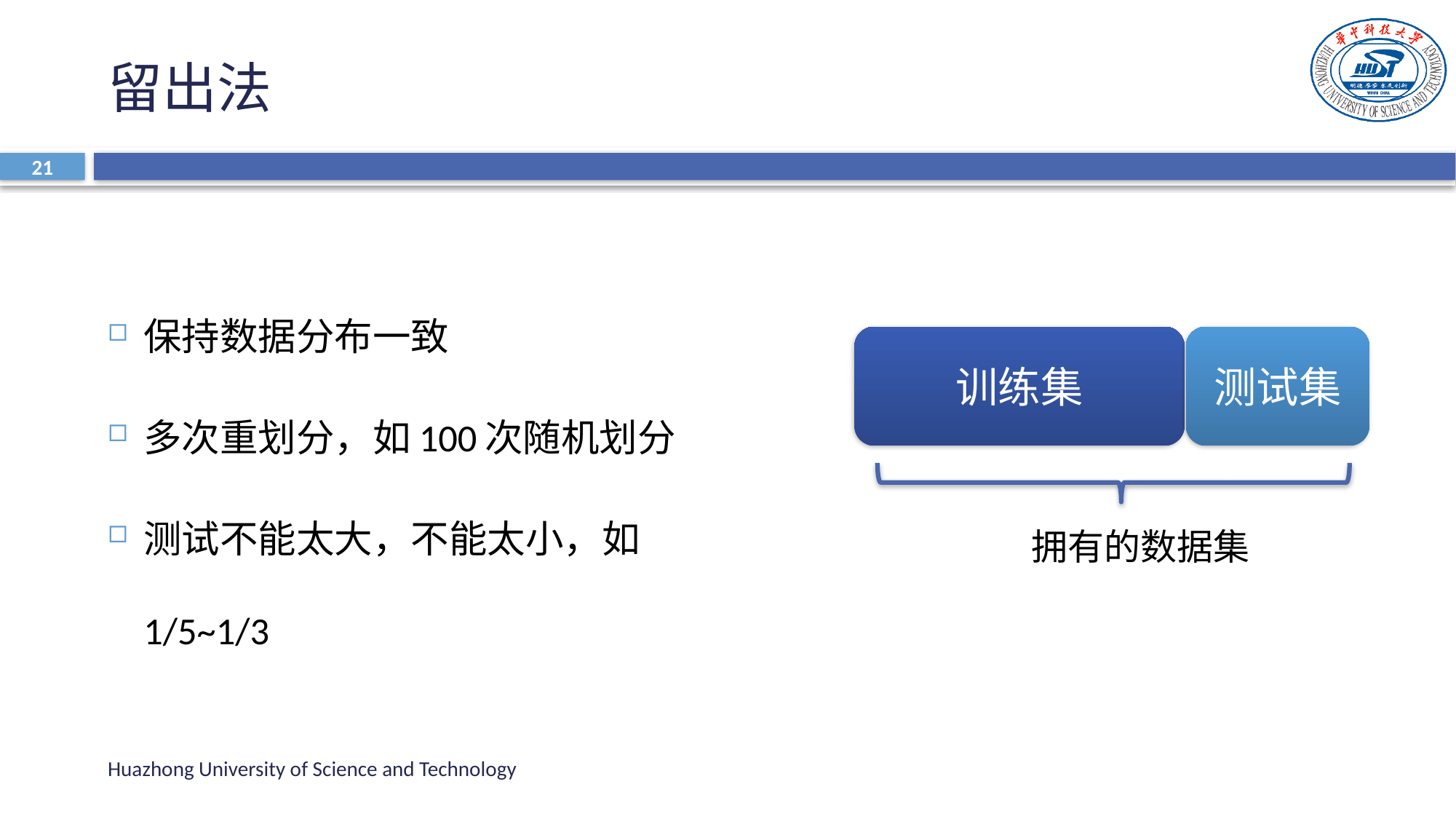

# 留出法
21

保持数据分布一致
多次重划分，如100次随机划分
测试不能太大，不能太小，如1/5~1/3
训练集
测试集
拥有的数据集
Huazhong University of Science and Technology